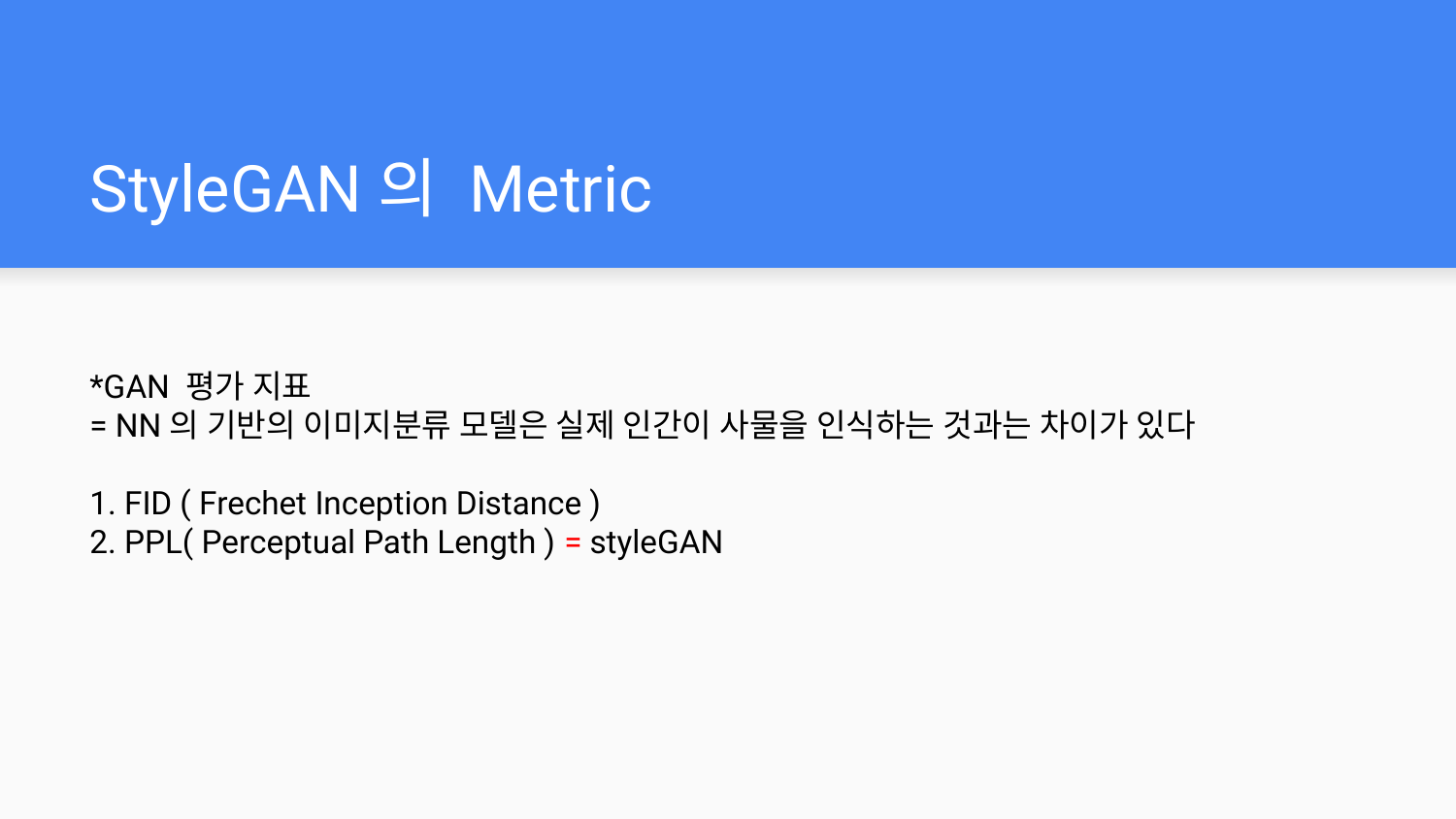

# StyleGAN의 Metric
*GAN 평가 지표
= NN의 기반의 이미지분류 모델은 실제 인간이 사물을 인식하는 것과는 차이가 있다

1. FID ( Frechet Inception Distance )
2. PPL( Perceptual Path Length ) = styleGAN